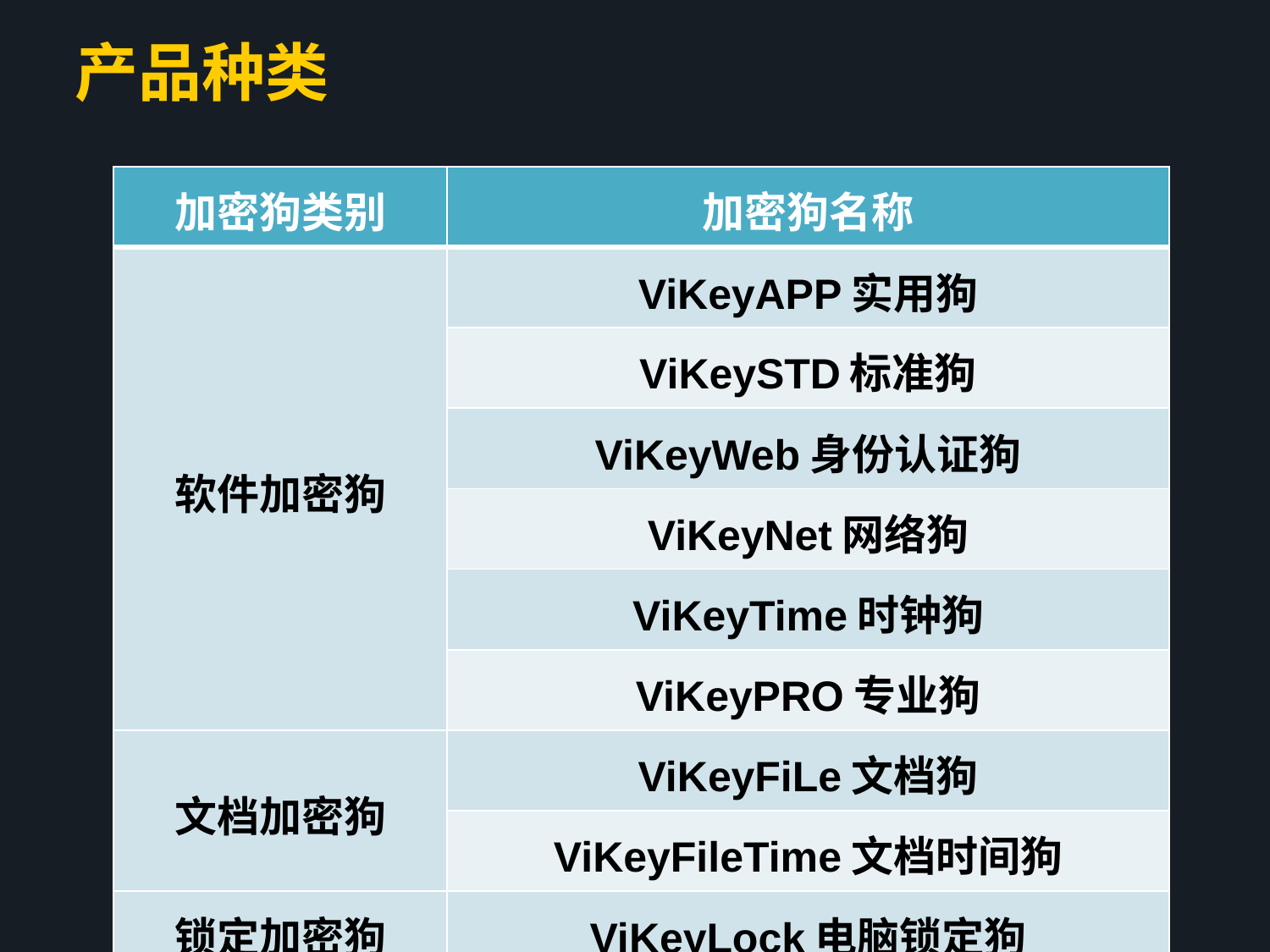

# 产品种类

| 加密狗类别 | 加密狗名称 |
| --- | --- |
| 软件加密狗 | ViKeyAPP实用狗 |
|  | ViKeySTD标准狗 |
|  | ViKeyWeb身份认证狗 |
|  | ViKeyNet网络狗 |
|  | ViKeyTime时钟狗 |
|  | ViKeyPRO专业狗 |
| 文档加密狗 | ViKeyFiLe文档狗 |
|  | ViKeyFileTime文档时间狗 |
| 锁定加密狗 | ViKeyLock电脑锁定狗 |